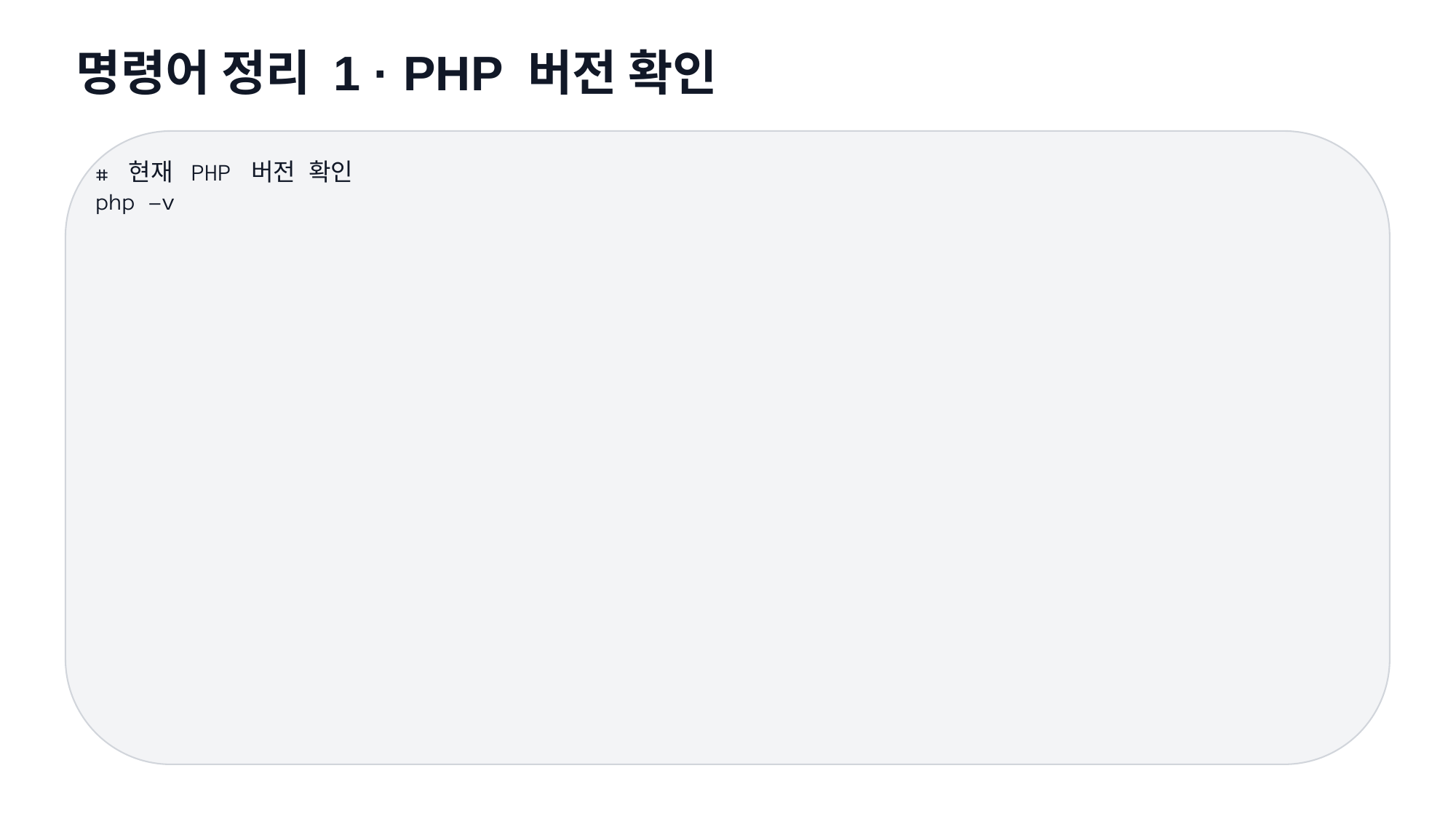

명령어 정리 1 · PHP 버전 확인

# 현재 PHP 버전 확인
php -v